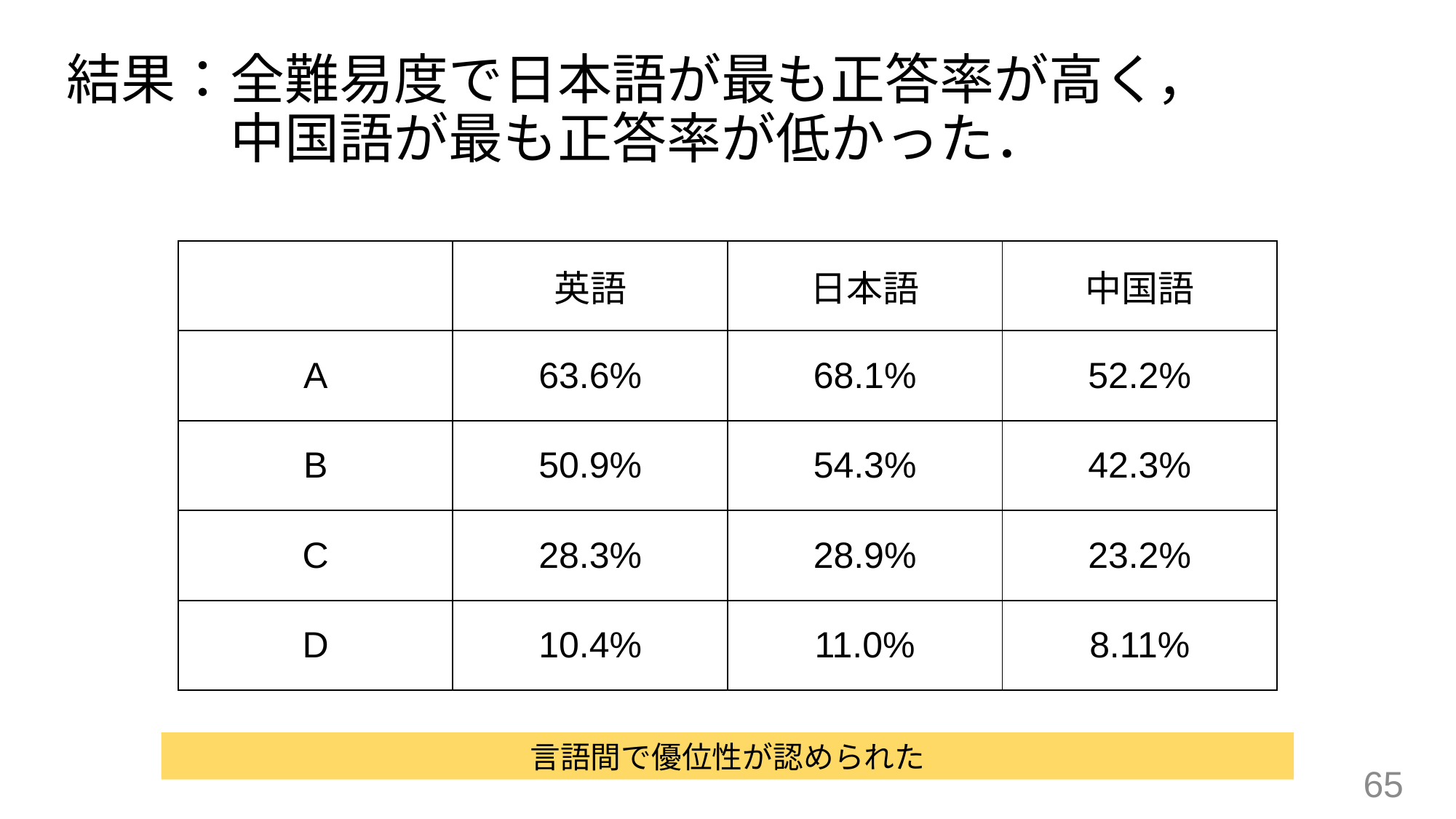

# 結果：全難易度で日本語が最も正答率が高く， 　中国語が最も正答率が低かった．
|  | 英語 | 日本語 | 中国語 |
| --- | --- | --- | --- |
| A | 63.6% | 68.1% | 52.2% |
| B | 50.9% | 54.3% | 42.3% |
| C | 28.3% | 28.9% | 23.2% |
| D | 10.4% | 11.0% | 8.11% |
言語間で優位性が認められた
65